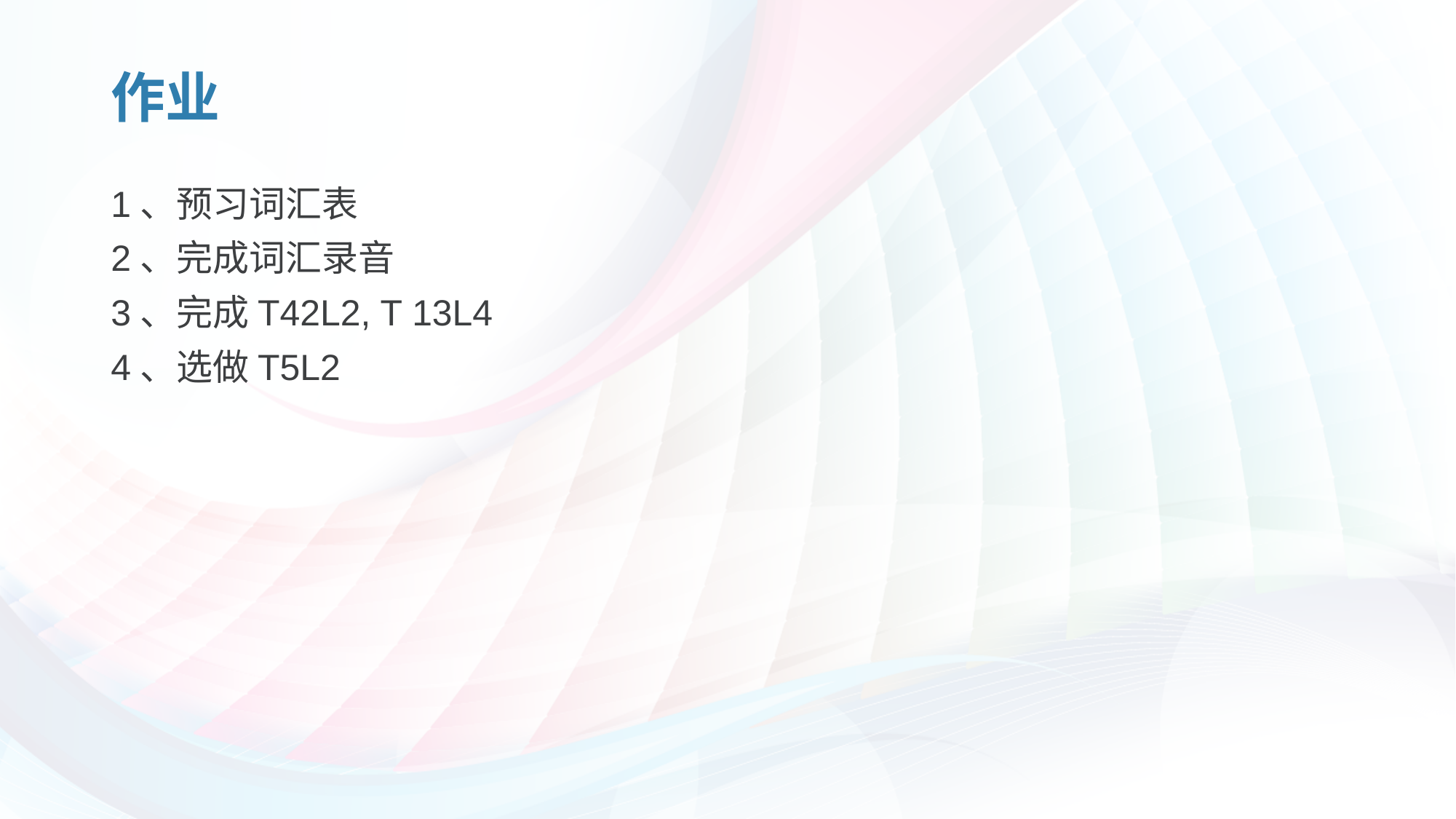

# 作业
1、预习词汇表
2、完成词汇录音
3、完成T42L2, T 13L4
4、选做T5L2